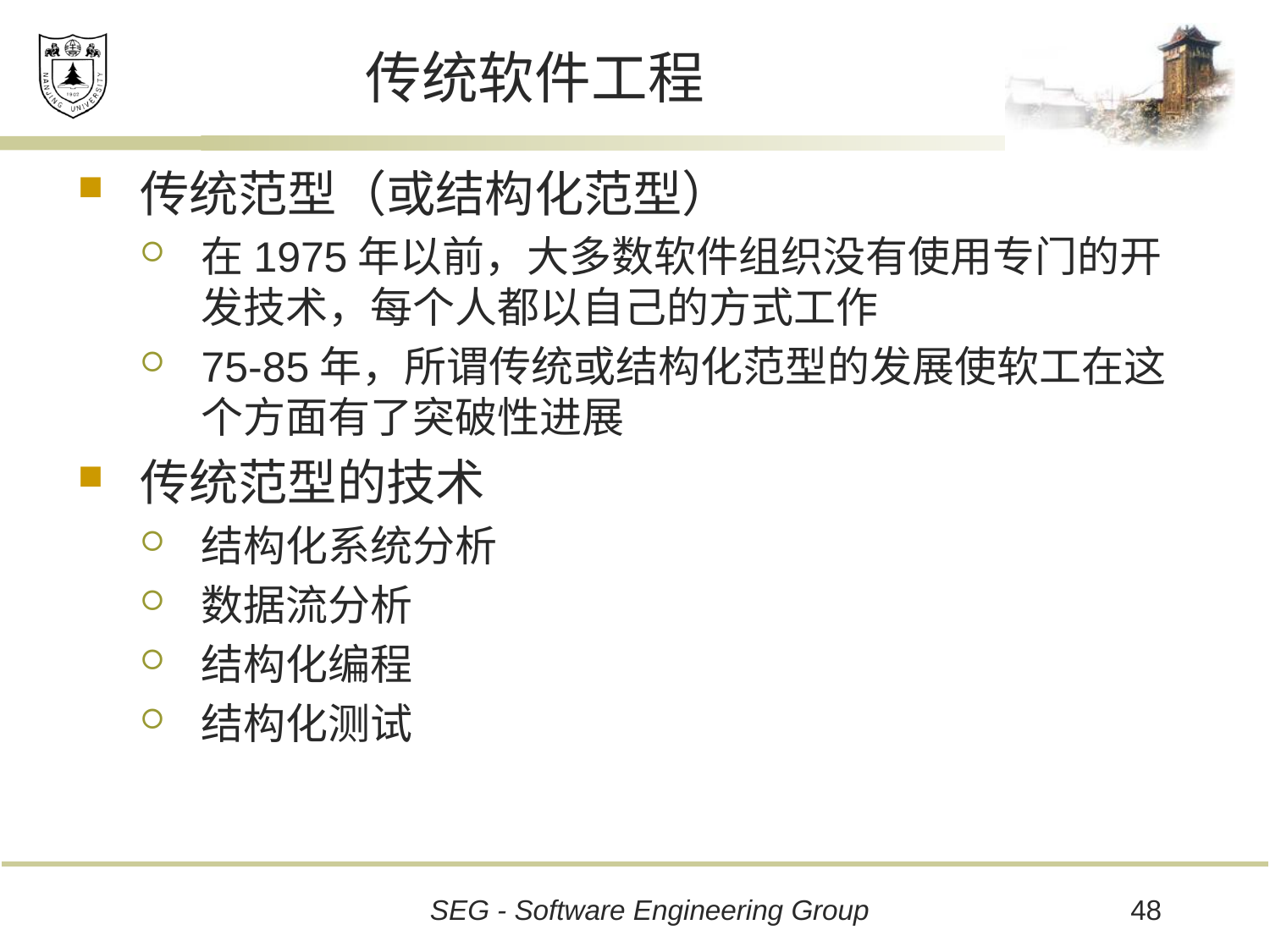

# 传统软件工程
传统范型（或结构化范型）
在1975年以前，大多数软件组织没有使用专门的开发技术，每个人都以自己的方式工作
75-85年，所谓传统或结构化范型的发展使软工在这个方面有了突破性进展
传统范型的技术
结构化系统分析
数据流分析
结构化编程
结构化测试
48
SEG - Software Engineering Group